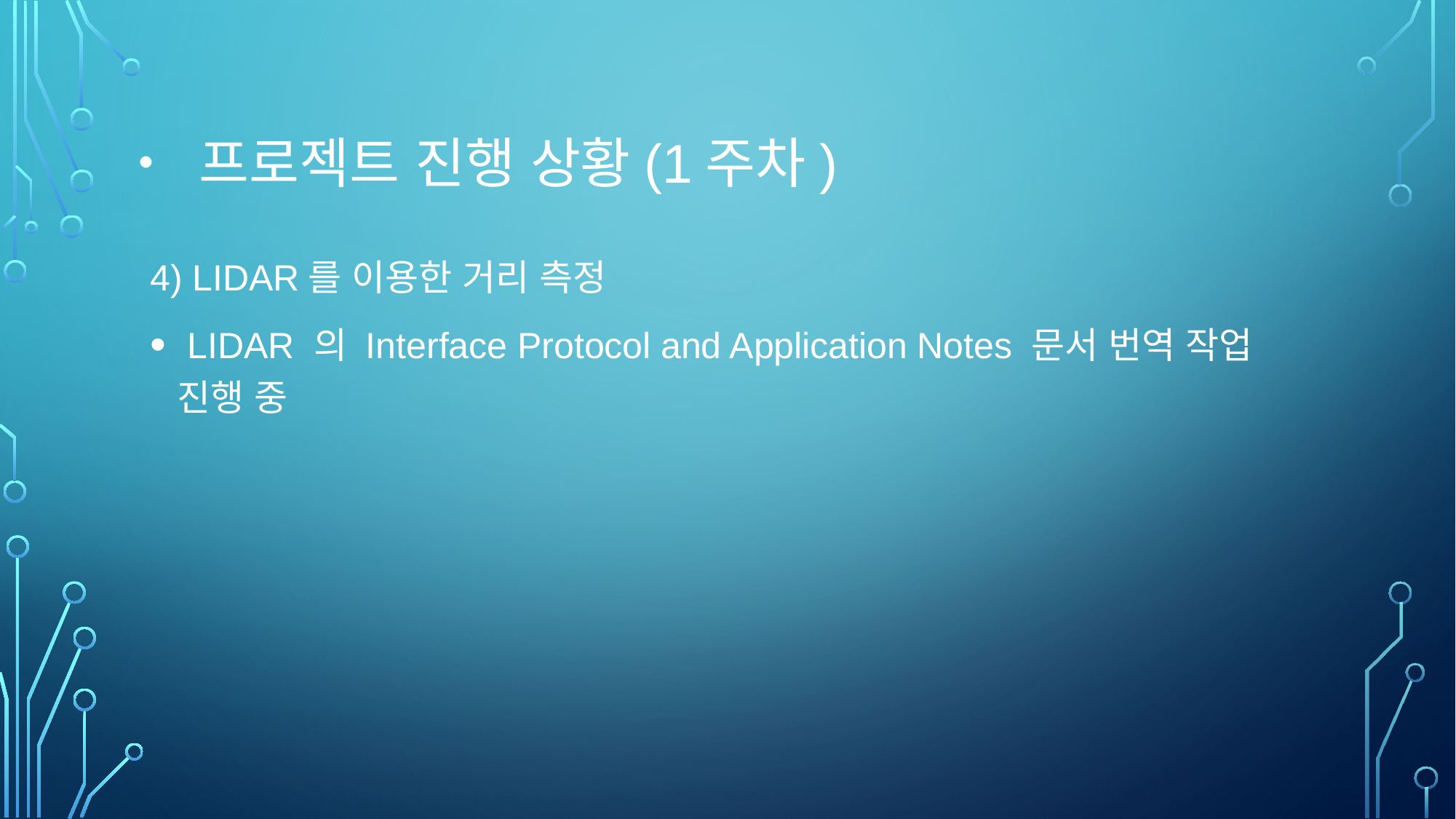

# • 프로젝트 진행 상황(1주차)
4) LIDAR를 이용한 거리 측정
 LIDAR 의 Interface Protocol and Application Notes 문서 번역 작업 진행 중